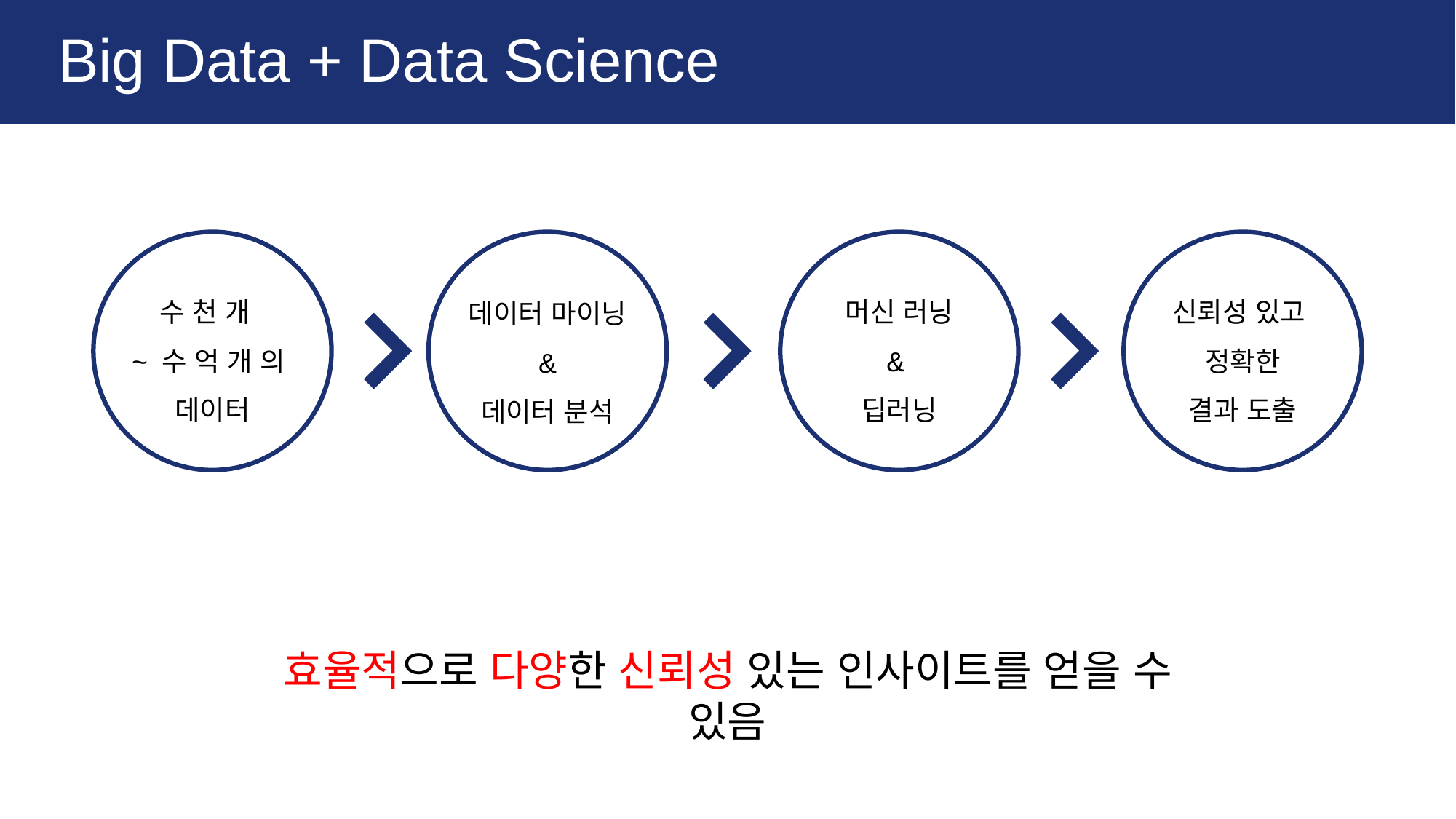

# Big Data + Data Science

수 천 개
~ 수 억 개 의
데이터
머신 러닝
&
딥러닝
신뢰성 있고
정확한
결과 도출
데이터 마이닝
&
데이터 분석

효율적으로 다양한 신뢰성 있는 인사이트를 얻을 수 있음